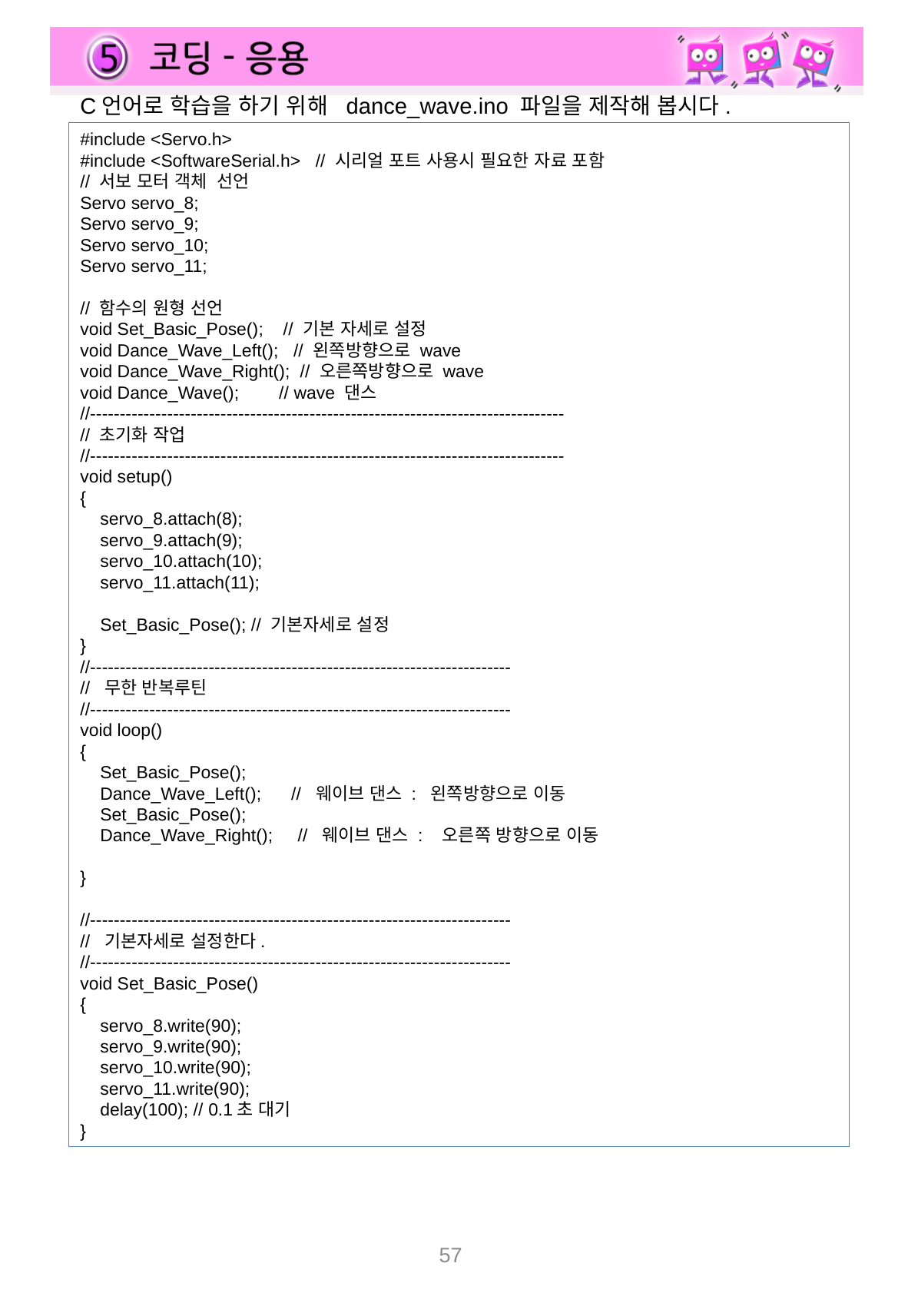

C언어로 학습을 하기 위해  dance_wave.ino 파일을 제작해 봅시다.

#include <Servo.h>
#include <SoftwareSerial.h>   // 시리얼 포트 사용시 필요한 자료 포함
// 서보 모터 객체  선언
Servo servo_8;
Servo servo_9;
Servo servo_10;
Servo servo_11;

// 함수의 원형 선언
void Set_Basic_Pose();    // 기본 자세로 설정
void Dance_Wave_Left();   // 왼쪽방향으로 wave
void Dance_Wave_Right();  // 오른쪽방향으로 wave
void Dance_Wave();        // wave 댄스
//--------------------------------------------------------------------------------
// 초기화 작업
//--------------------------------------------------------------------------------
void setup()
{
    servo_8.attach(8);
    servo_9.attach(9);
    servo_10.attach(10);
    servo_11.attach(11);

    Set_Basic_Pose(); // 기본자세로 설정
}
//-----------------------------------------------------------------------
//  무한 반복루틴
//-----------------------------------------------------------------------
void loop()
{
    Set_Basic_Pose();
    Dance_Wave_Left();      //  웨이브 댄스 :  왼쪽방향으로 이동
    Set_Basic_Pose();
    Dance_Wave_Right();     //  웨이브 댄스 :   오른쪽 방향으로 이동

}

//-----------------------------------------------------------------------
//  기본자세로 설정한다.
//-----------------------------------------------------------------------
void Set_Basic_Pose()
{
    servo_8.write(90);
    servo_9.write(90);
    servo_10.write(90);
    servo_11.write(90);
    delay(100); // 0.1초 대기
}
57